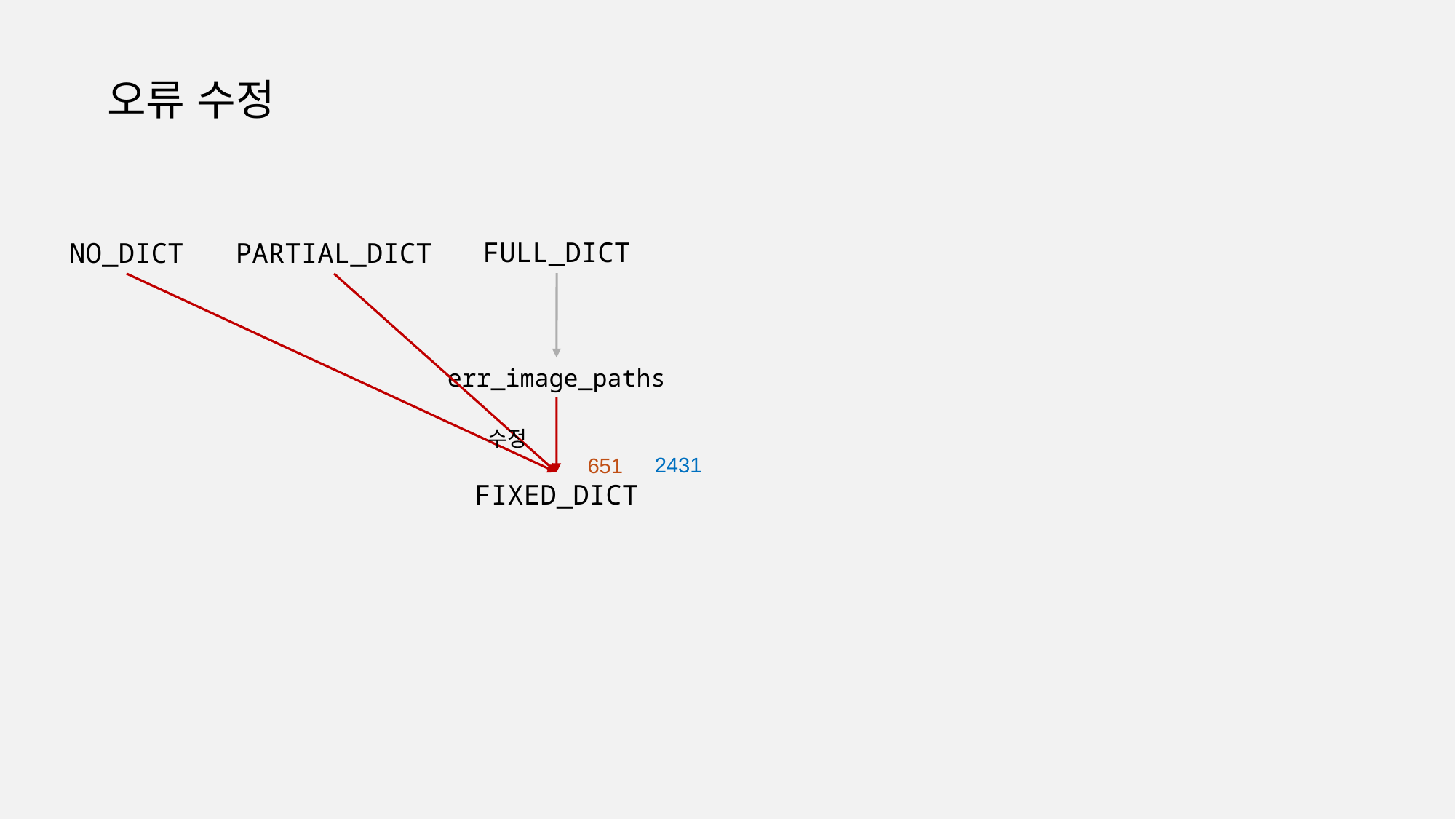

오류 수정
FULL_DICT
NO_DICT
PARTIAL_DICT
err_image_paths
수정
2431
651
FIXED_DICT